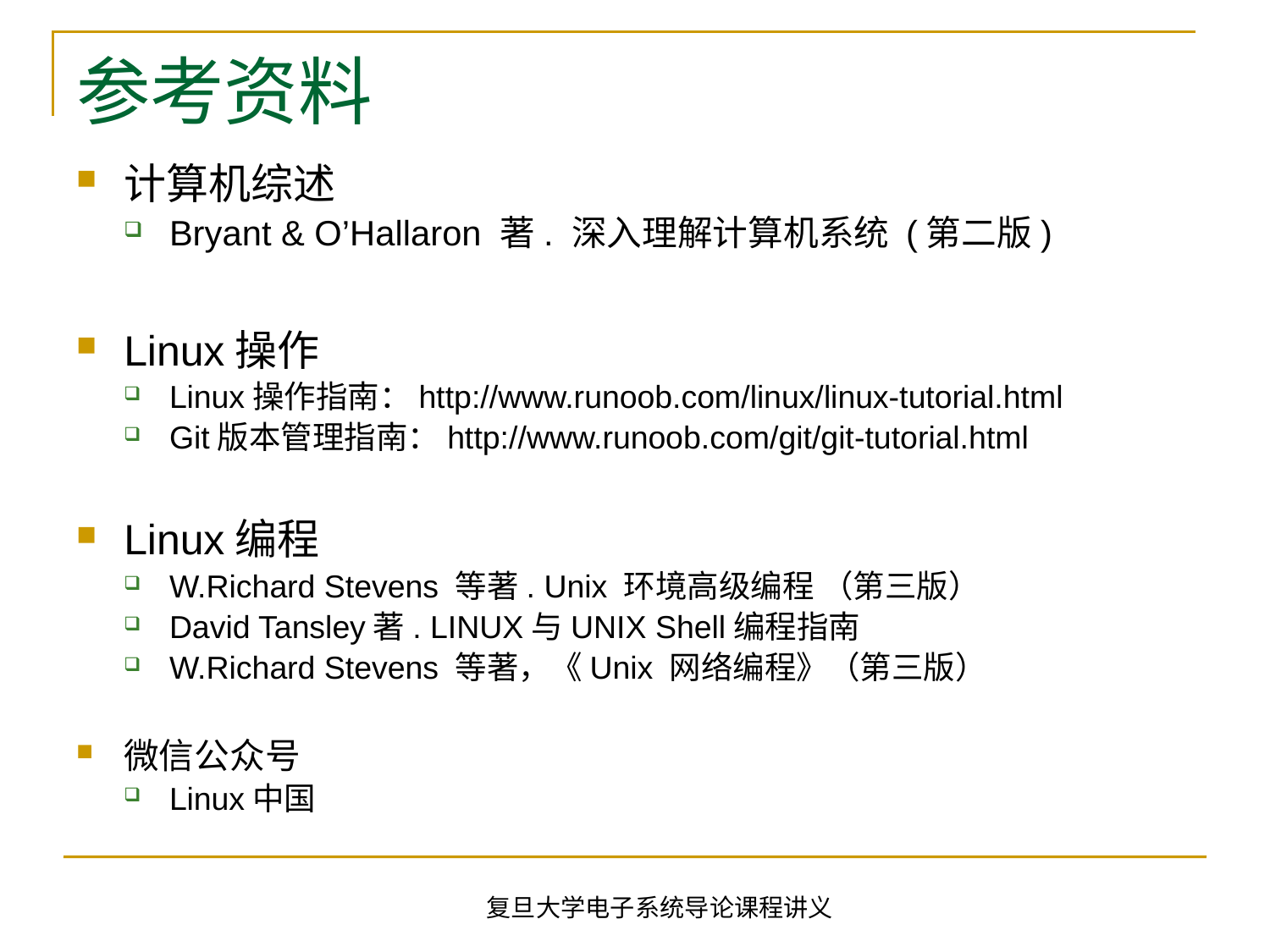

# 参考资料
计算机综述
Bryant & O’Hallaron 著. 深入理解计算机系统 (第二版)

Linux操作
Linux操作指南：http://www.runoob.com/linux/linux-tutorial.html
Git版本管理指南：http://www.runoob.com/git/git-tutorial.html

Linux编程
W.Richard Stevens 等著. Unix 环境高级编程 （第三版）
David Tansley著. LINUX与UNIX Shell编程指南
W.Richard Stevens 等著，《Unix 网络编程》（第三版）

微信公众号
Linux中国